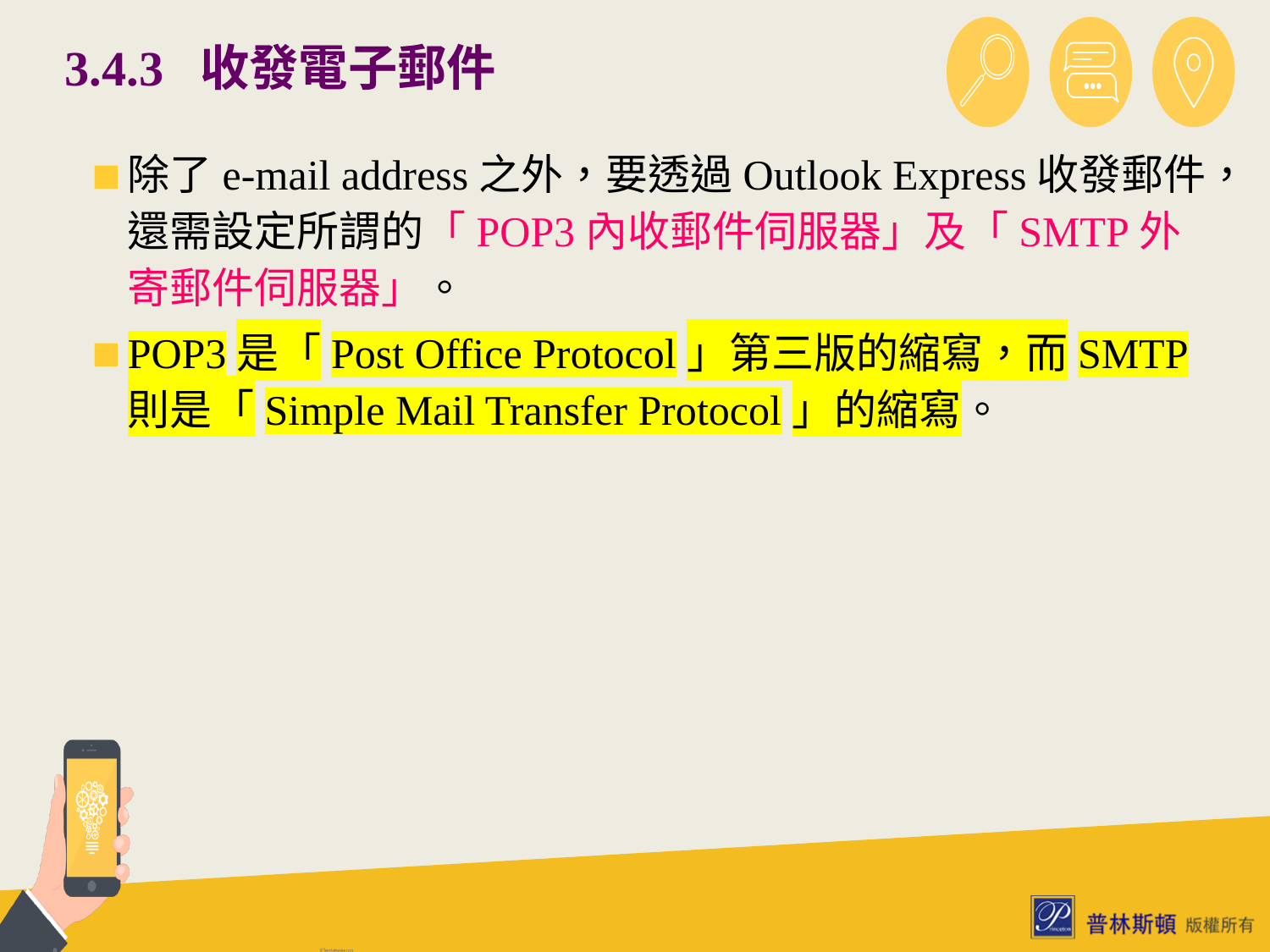

# 3.4.3  收發電子郵件
除了e-mail address之外，要透過Outlook Express收發郵件，還需設定所謂的「POP3內收郵件伺服器」及「SMTP外寄郵件伺服器」。
POP3是「Post Office Protocol」第三版的縮寫，而SMTP則是「Simple Mail Transfer Protocol」的縮寫。